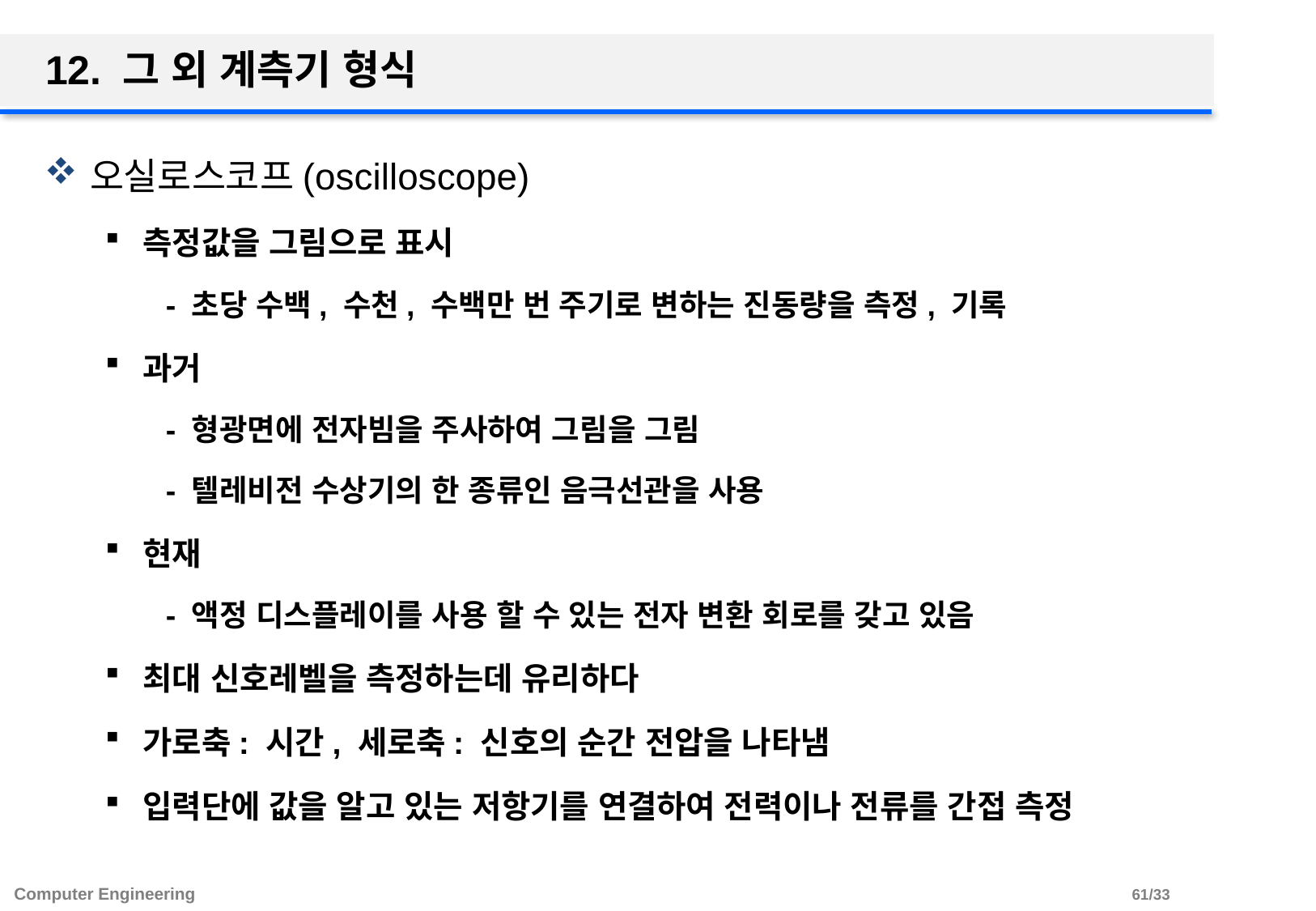

# 12. 그 외 계측기 형식
오실로스코프(oscilloscope)
측정값을 그림으로 표시
- 초당 수백, 수천, 수백만 번 주기로 변하는 진동량을 측정, 기록
과거
- 형광면에 전자빔을 주사하여 그림을 그림
- 텔레비전 수상기의 한 종류인 음극선관을 사용
현재
- 액정 디스플레이를 사용 할 수 있는 전자 변환 회로를 갖고 있음
최대 신호레벨을 측정하는데 유리하다
가로축: 시간, 세로축: 신호의 순간 전압을 나타냄
입력단에 값을 알고 있는 저항기를 연결하여 전력이나 전류를 간접 측정